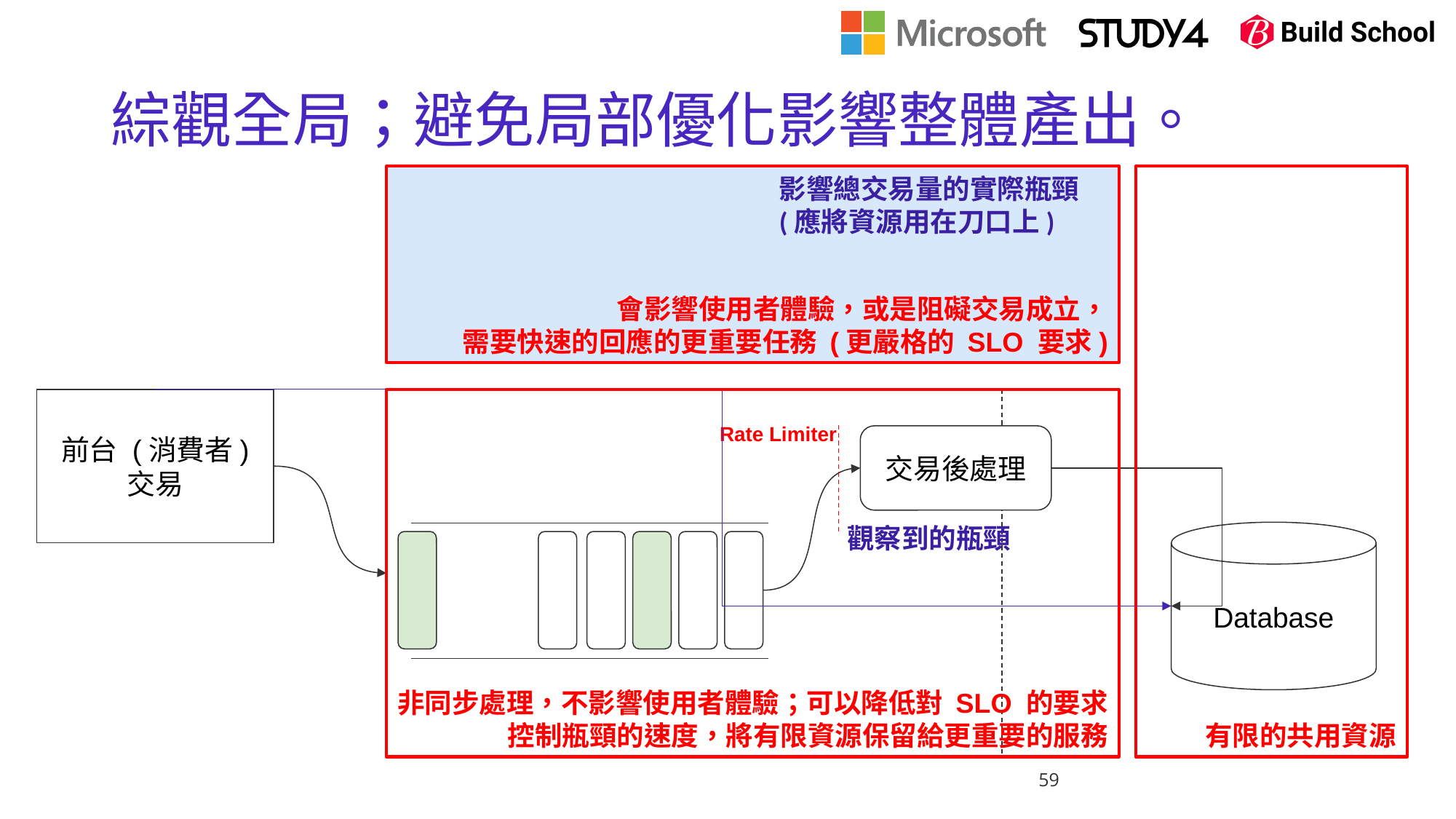

# 綜觀全局；避免局部優化影響整體產出。
會影響使用者體驗，或是阻礙交易成立，
需要快速的回應的更重要任務 (更嚴格的 SLO 要求)
有限的共用資源
影響總交易量的實際瓶頸
(應將資源用在刀口上)
非同步處理，不影響使用者體驗；可以降低對 SLO 的要求
控制瓶頸的速度，將有限資源保留給更重要的服務
前台 (消費者)
交易

Rate Limiter
交易後處理
觀察到的瓶頸
Database

59